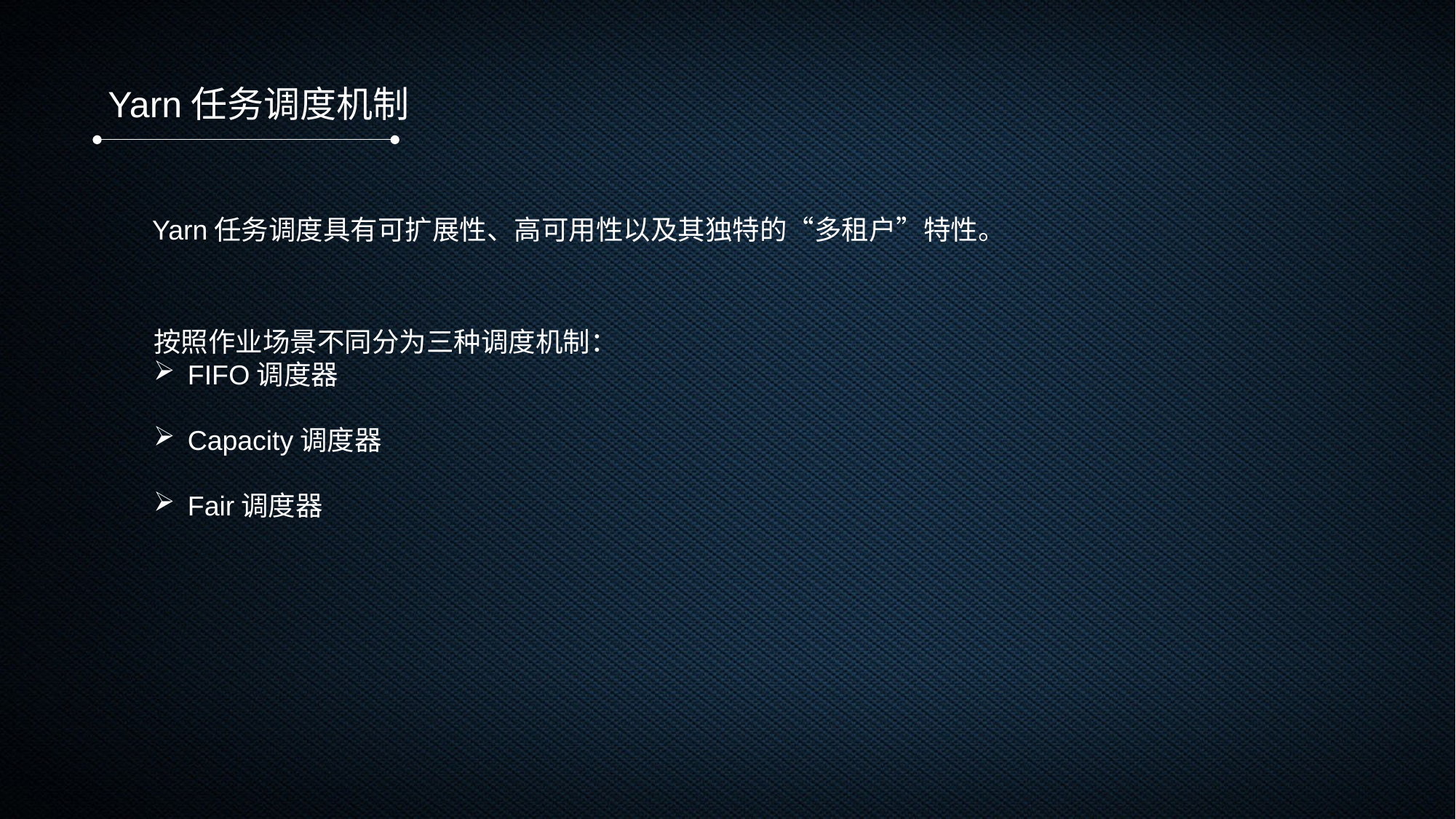

Yarn任务调度机制
Yarn任务调度具有可扩展性、高可用性以及其独特的“多租户”特性。
按照作业场景不同分为三种调度机制：
FIFO调度器

Capacity调度器

Fair调度器